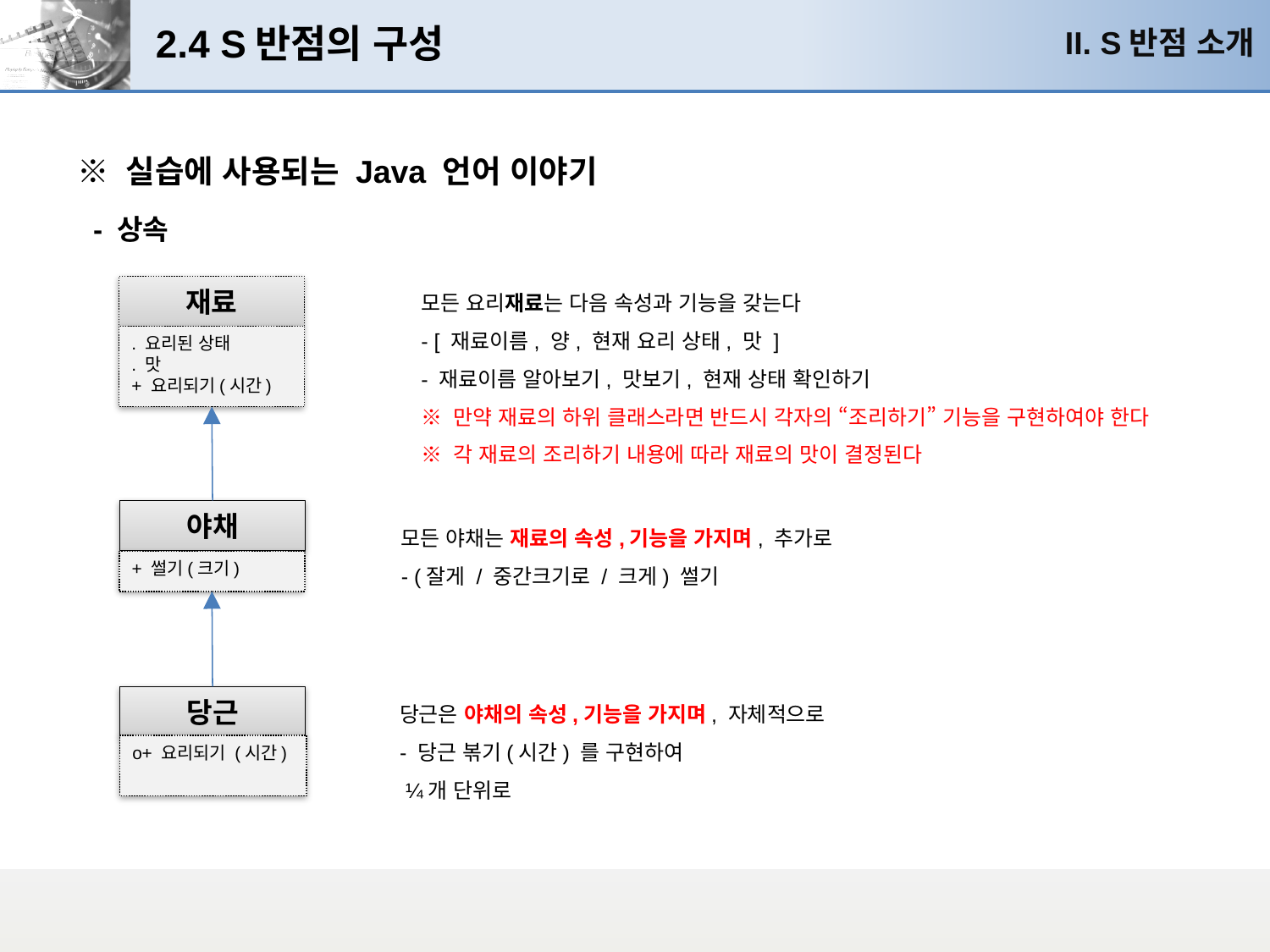

# 2.4 S반점의 구성
II. S반점 소개
※ 실습에 사용되는 Java 언어 이야기
  - 상속

모든 요리재료는 다음 속성과 기능을 갖는다
- [ 재료이름, 양, 현재 요리 상태, 맛 ]
- 재료이름 알아보기, 맛보기, 현재 상태 확인하기
※ 만약 재료의 하위 클래스라면 반드시 각자의 “조리하기” 기능을 구현하여야 한다
※ 각 재료의 조리하기 내용에 따라 재료의 맛이 결정된다
재료
. 요리된 상태
. 맛
+ 요리되기(시간)

야채
모든 야채는 재료의 속성,기능을 가지며, 추가로
- (잘게 / 중간크기로 / 크게) 썰기
+ 썰기(크기)
당근은 야채의 속성,기능을 가지며, 자체적으로
- 당근 볶기(시간) 를 구현하여
 ¼개 단위로
당근
o+ 요리되기 (시간)